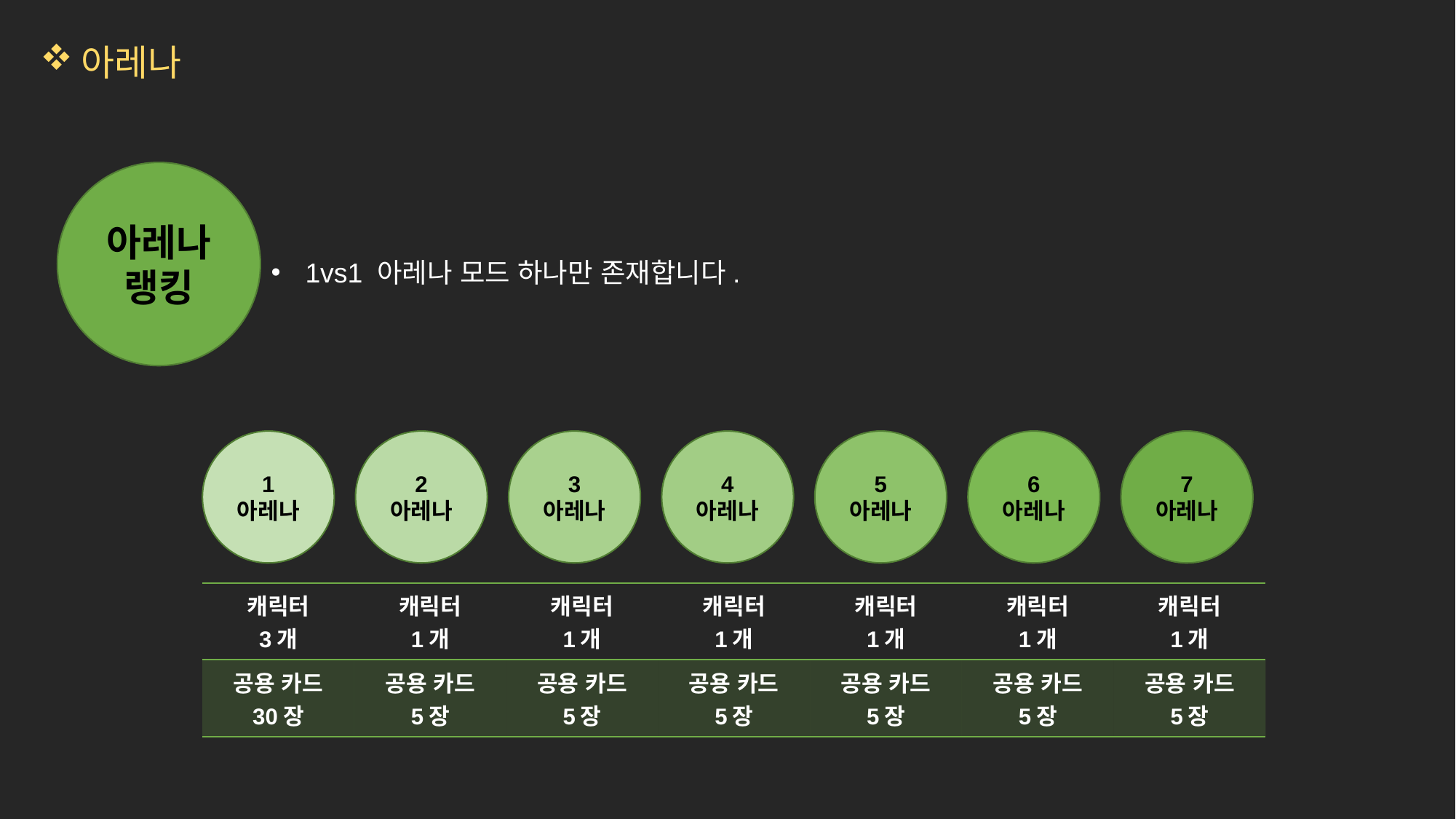

아레나
아레나
랭킹
1vs1 아레나 모드 하나만 존재합니다.
1
아레나
2
아레나
3
아레나
4
아레나
5
아레나
6
아레나
7
아레나
| 캐릭터 3개 | 캐릭터 1개 | 캐릭터 1개 | 캐릭터 1개 | 캐릭터 1개 | 캐릭터 1개 | 캐릭터 1개 |
| --- | --- | --- | --- | --- | --- | --- |
| 공용 카드 30장 | 공용 카드 5장 | 공용 카드 5장 | 공용 카드 5장 | 공용 카드 5장 | 공용 카드 5장 | 공용 카드 5장 |